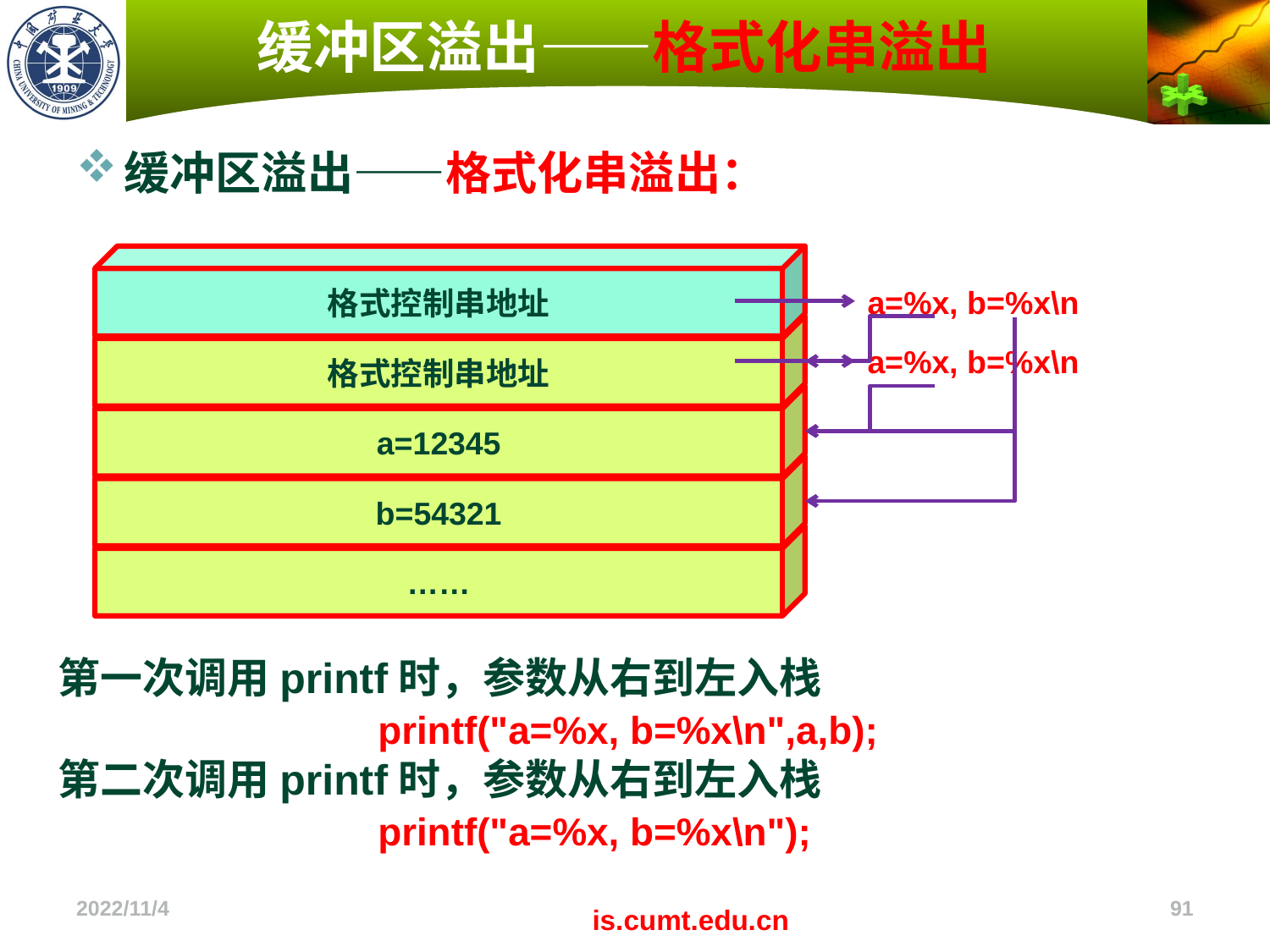

# 缓冲区溢出——格式化串溢出
缓冲区溢出——格式化串溢出：
格式控制串地址
a=%x, b=%x\n
格式控制串地址
a=%x, b=%x\n
a=12345
b=54321
……
第一次调用printf时，参数从右到左入栈
                           printf("a=%x, b=%x\n",a,b);
第二次调用printf时，参数从右到左入栈
                           printf("a=%x, b=%x\n");

2022/11/4
91
is.cumt.edu.cn